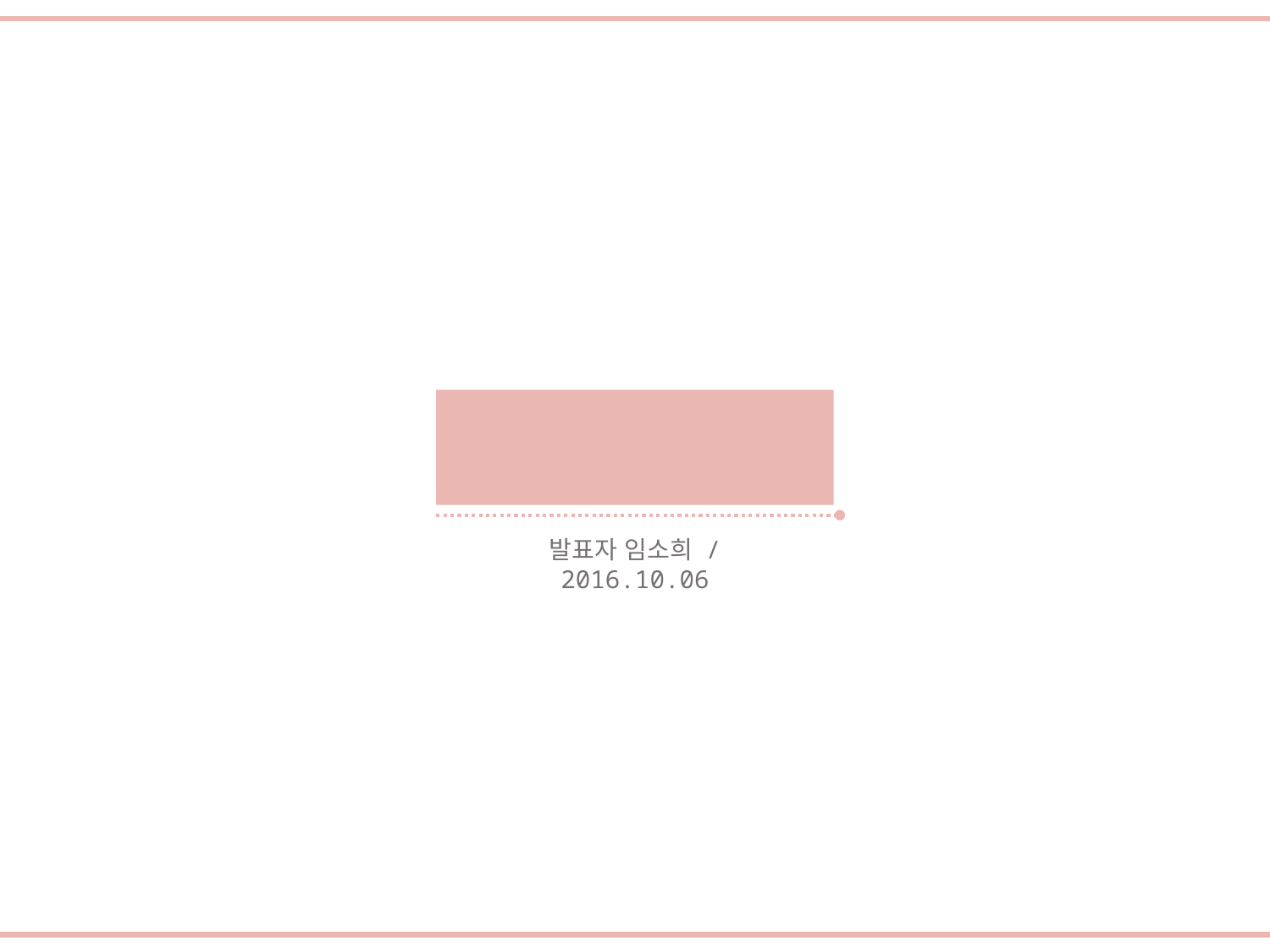

UFC
(유니티 심화 스터디)
발표자 임소희 / 2016.10.06